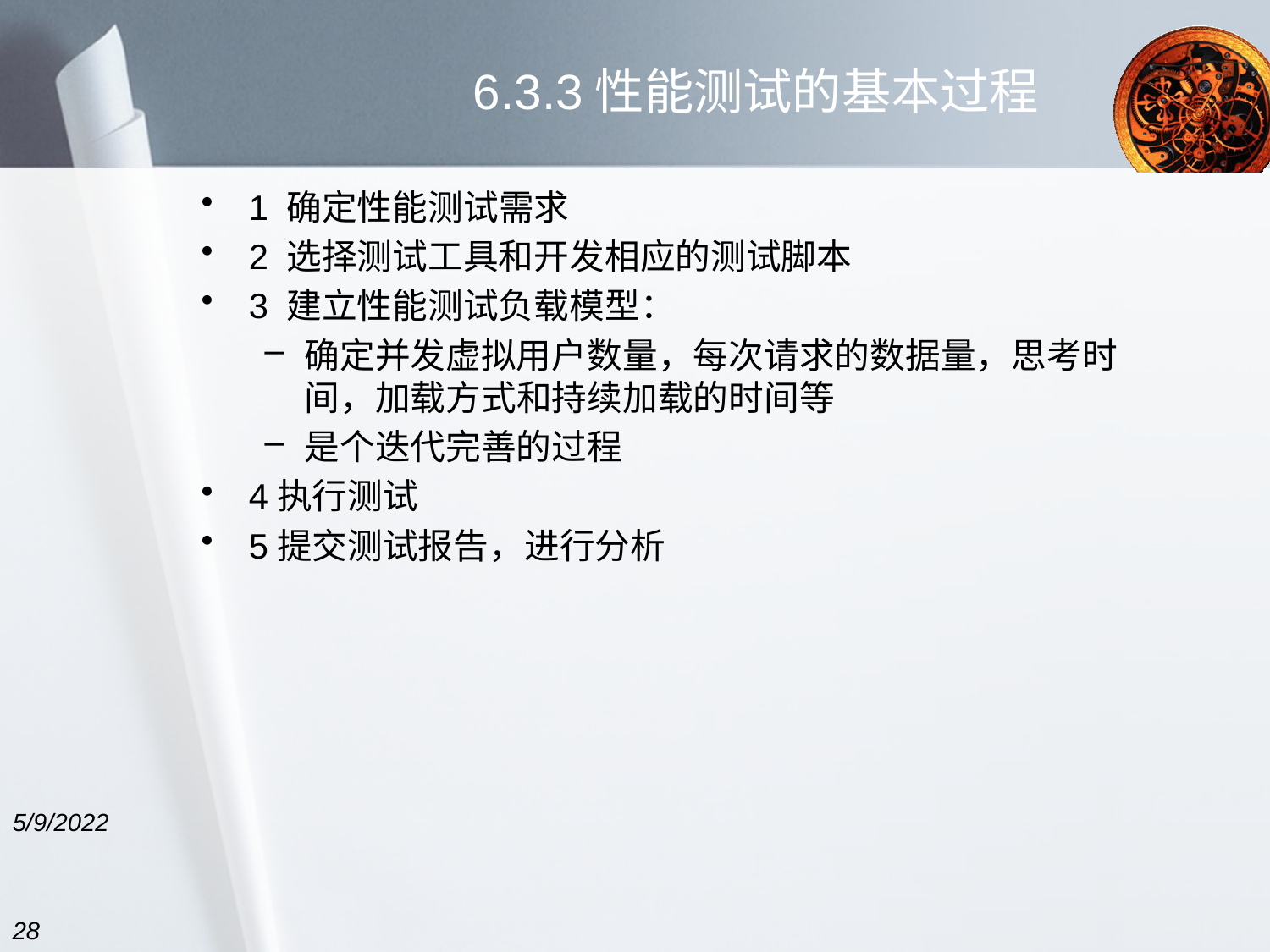

# 6.3.3性能测试的基本过程
1 确定性能测试需求
2 选择测试工具和开发相应的测试脚本
3 建立性能测试负载模型：
确定并发虚拟用户数量，每次请求的数据量，思考时间，加载方式和持续加载的时间等
是个迭代完善的过程
4执行测试
5提交测试报告，进行分析
5/9/2022
28